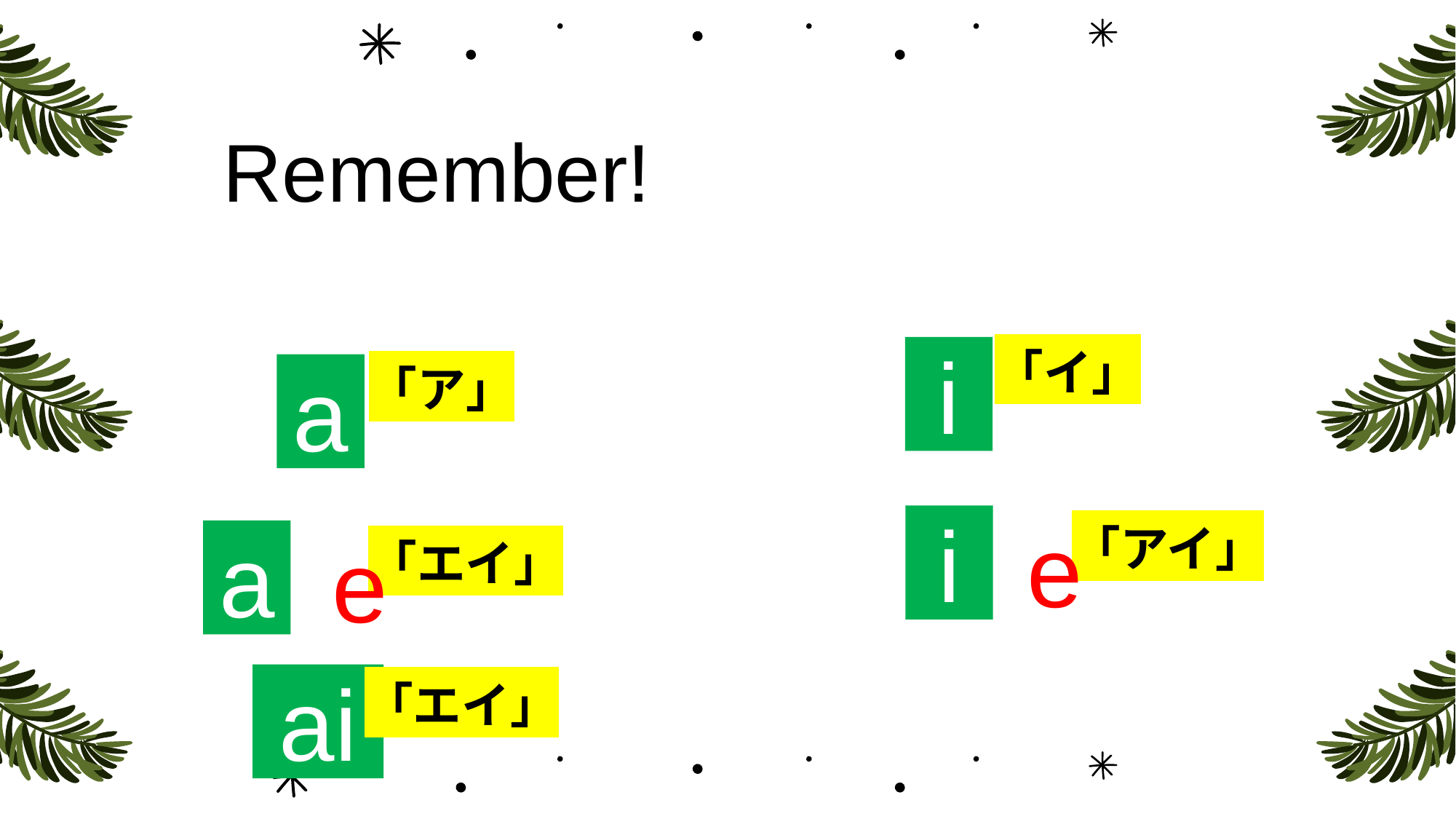

Remember!
「イ」
i
「ア」
a
i
e
「アイ」
a
e
「エイ」
ai
「エイ」